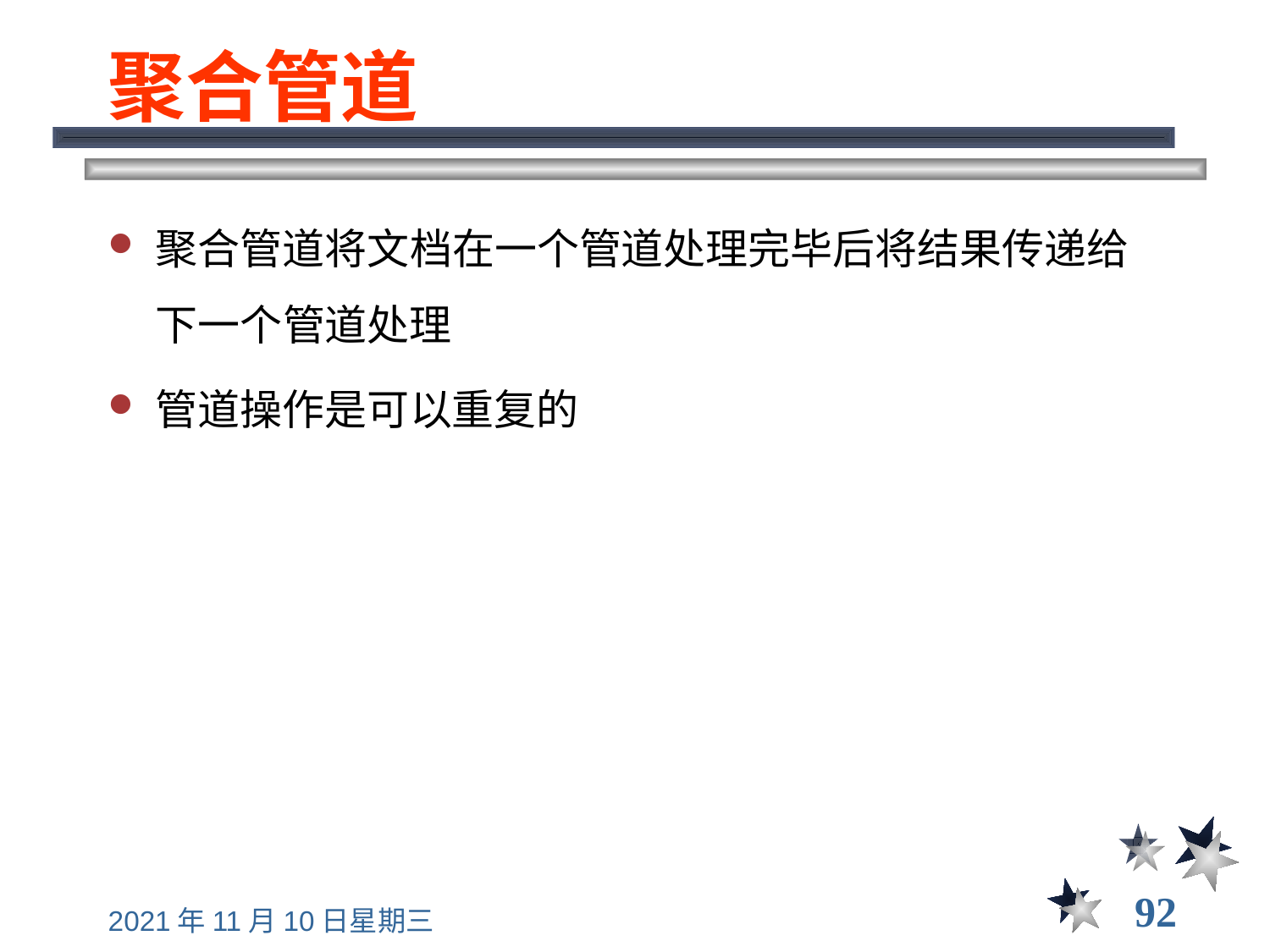

# 聚合管道
聚合管道将文档在一个管道处理完毕后将结果传递给下一个管道处理
管道操作是可以重复的
92
2021年11月10日星期三
大数据管理----前言